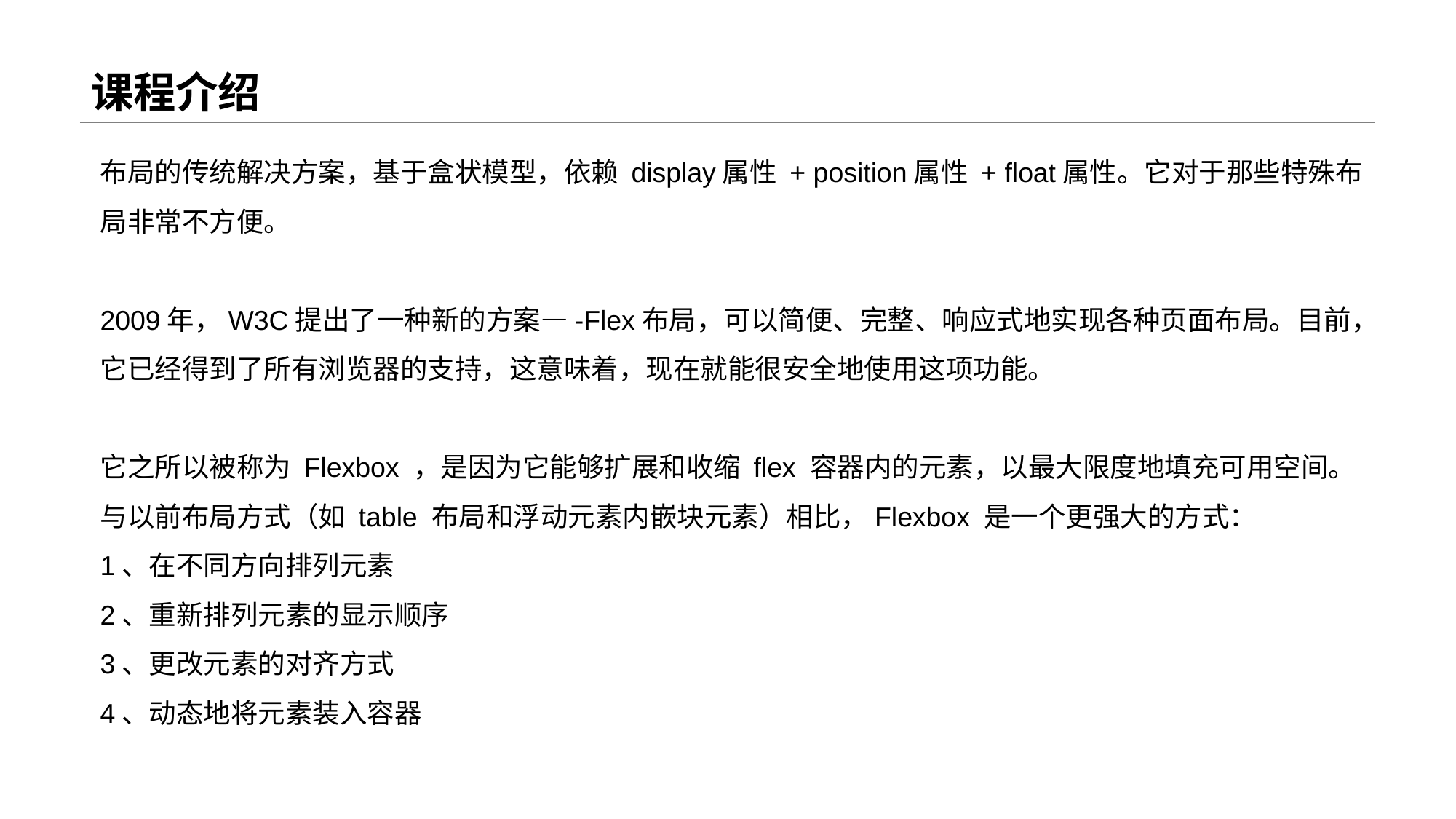

# 课程介绍
布局的传统解决方案，基于盒状模型，依赖 display属性 + position属性 + float属性。它对于那些特殊布局非常不方便。

2009年，W3C提出了一种新的方案—-Flex布局，可以简便、完整、响应式地实现各种页面布局。目前，它已经得到了所有浏览器的支持，这意味着，现在就能很安全地使用这项功能。

它之所以被称为 Flexbox ，是因为它能够扩展和收缩 flex 容器内的元素，以最大限度地填充可用空间。与以前布局方式（如 table 布局和浮动元素内嵌块元素）相比，Flexbox 是一个更强大的方式：
1、在不同方向排列元素
2、重新排列元素的显示顺序
3、更改元素的对齐方式
4、动态地将元素装入容器

2